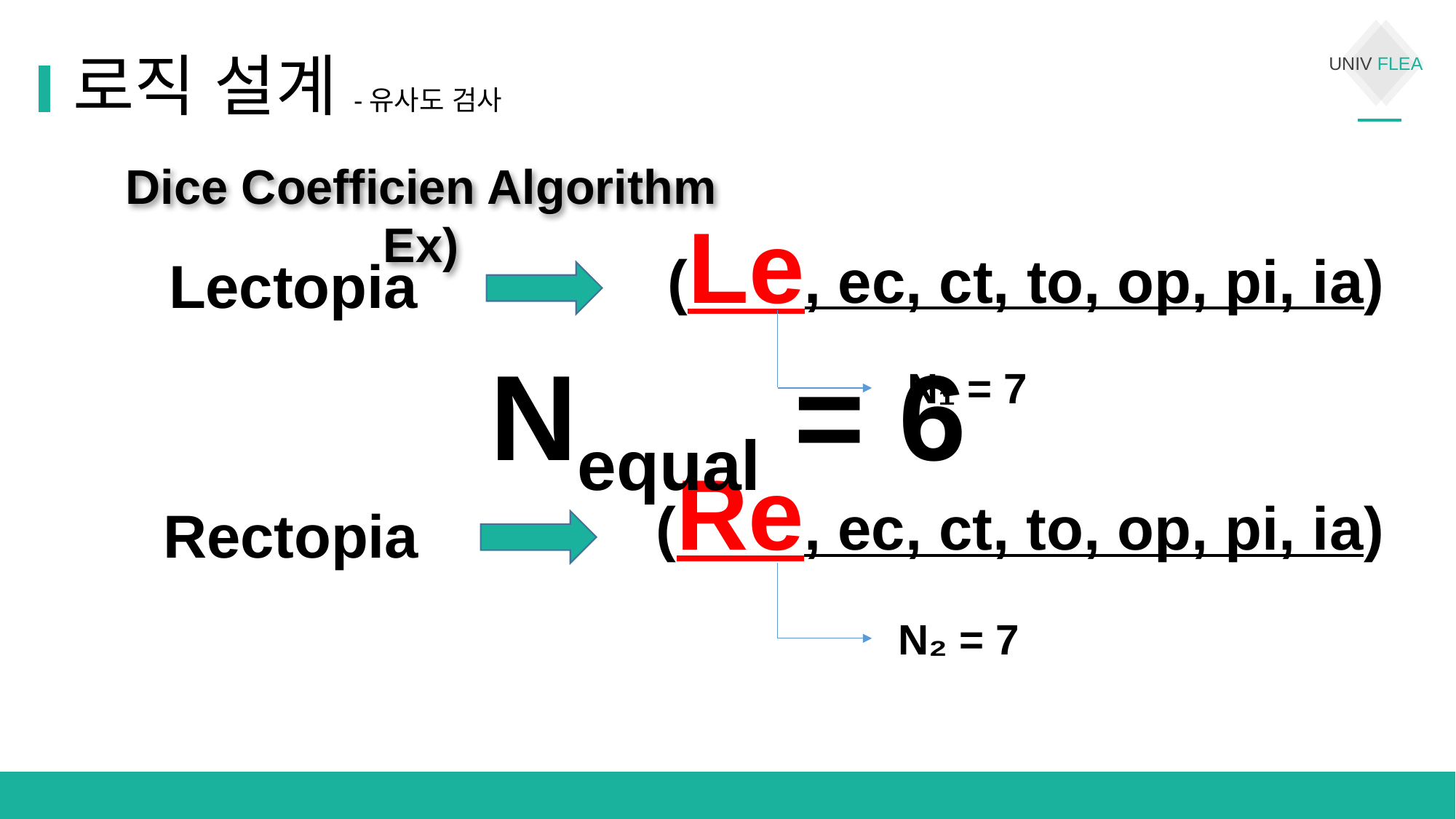

# 로직 설계-유사도 검사

Dice Coefficien Algorithm Ex)
(Le, ec, ct, to, op, pi, ia)
Lectopia

(Re, ec, ct, to, op, pi, ia)
Rectopia

N₁ = 7
N₂ = 7
Nequal = 6